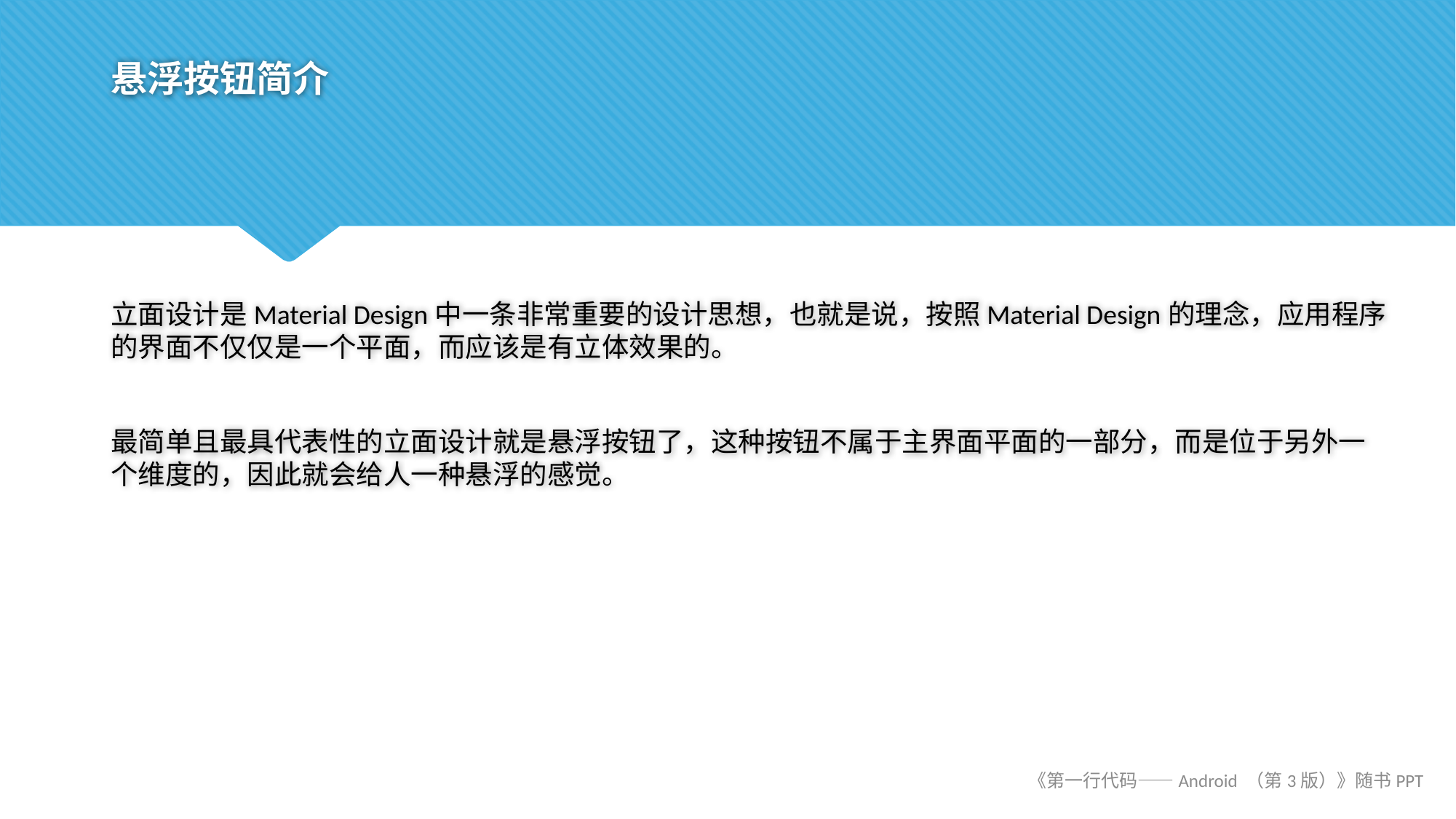

# 悬浮按钮简介
立面设计是Material Design中一条非常重要的设计思想，也就是说，按照Material Design的理念，应用程序的界面不仅仅是一个平面，而应该是有立体效果的。

最简单且最具代表性的立面设计就是悬浮按钮了，这种按钮不属于主界面平面的一部分，而是位于另外一个维度的，因此就会给人一种悬浮的感觉。